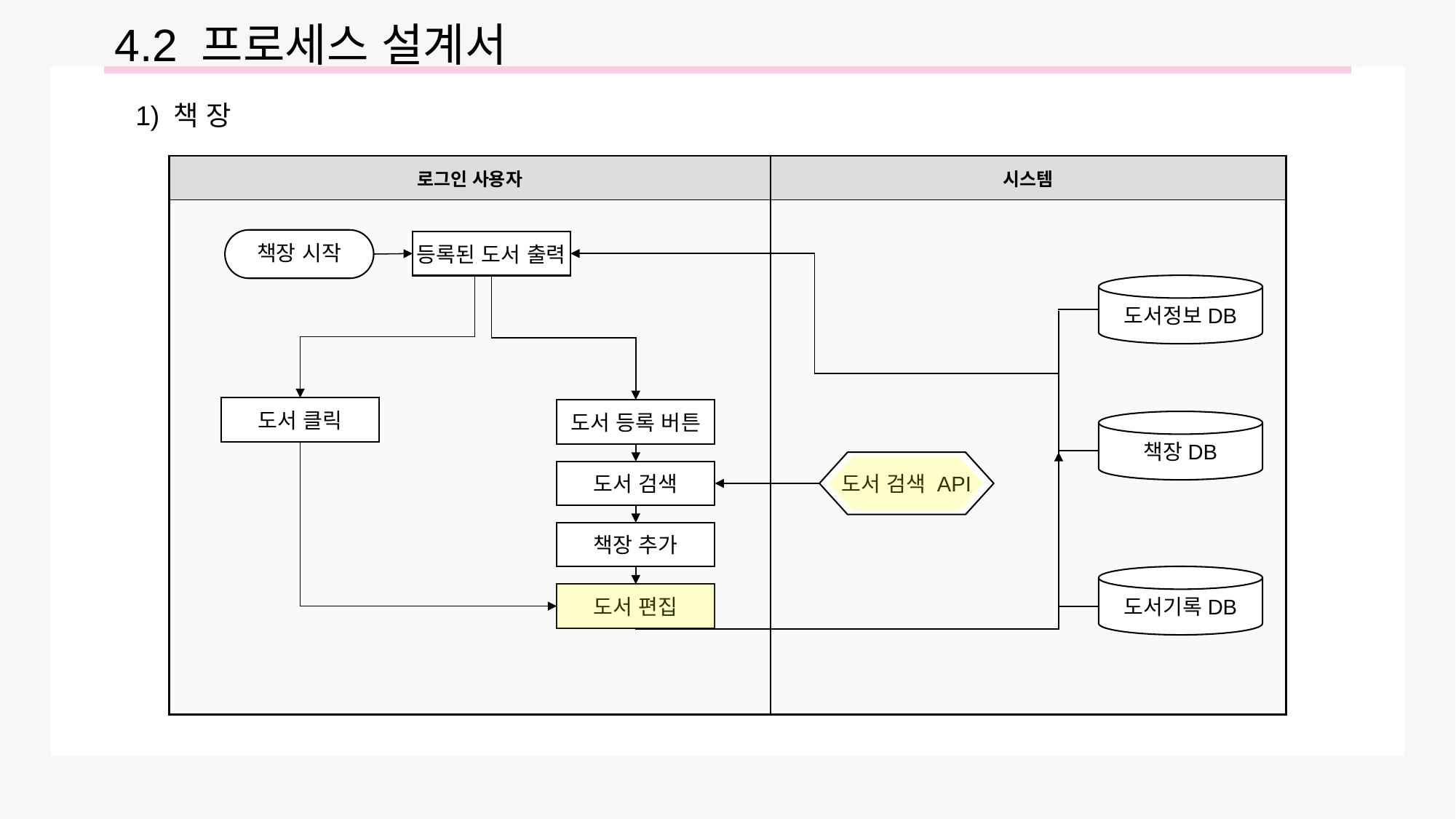

4.2 프로세스 설계서
1) 책 장
| 로그인 사용자 | 시스템 |
| --- | --- |
|  |  |
책장 시작
등록된 도서 출력

도서정보DB
도서 클릭
도서 등록 버튼
책장DB
도서 검색 API

도서 검색
책장 추가
도서기록DB

도서 편집